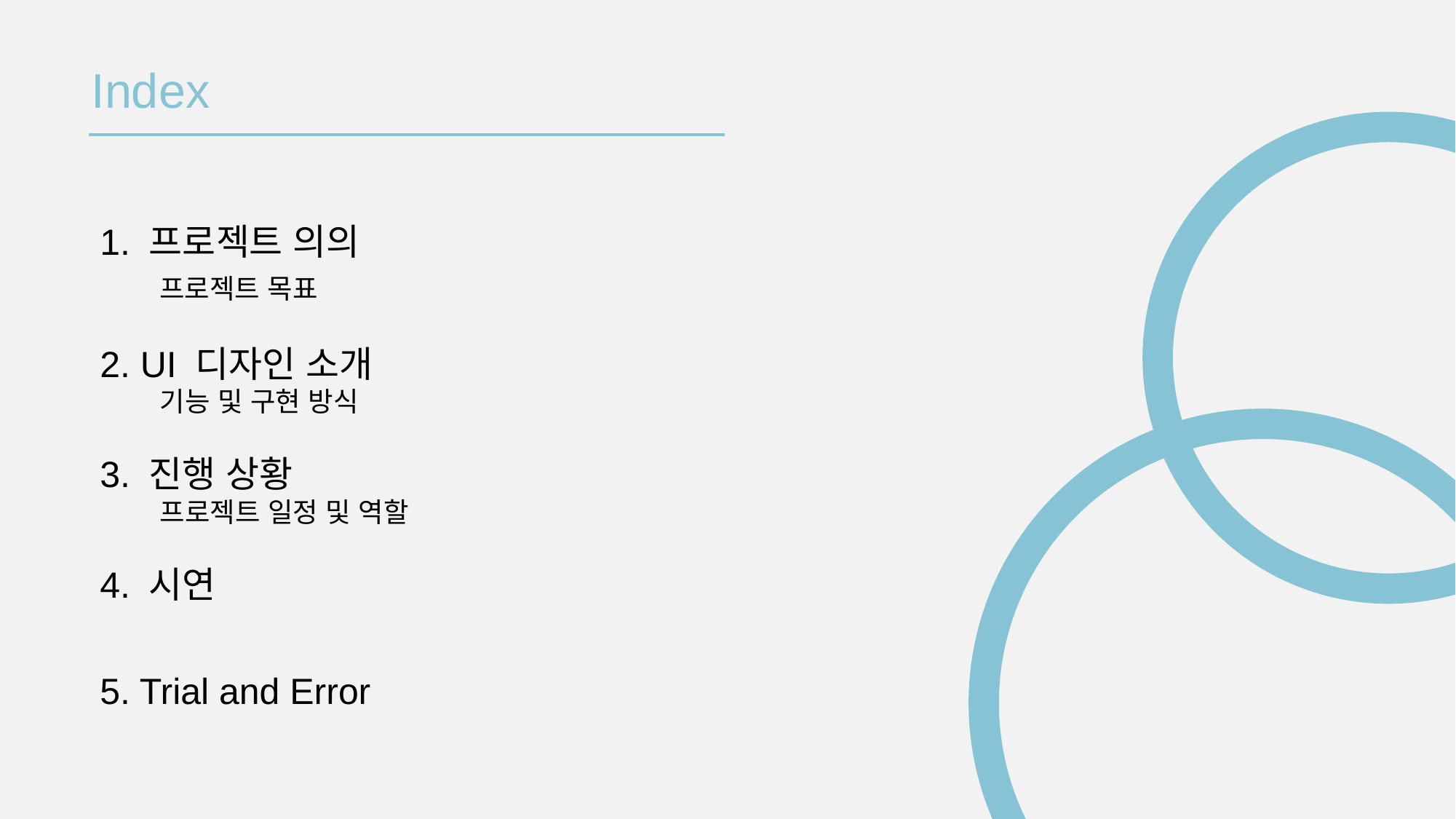

Index

1. 프로젝트 의의
     프로젝트 목표
2. UI 디자인 소개
       기능 및 구현 방식

3. 진행 상황
       프로젝트 일정 및 역할
4. 시연

5. Trial and Error